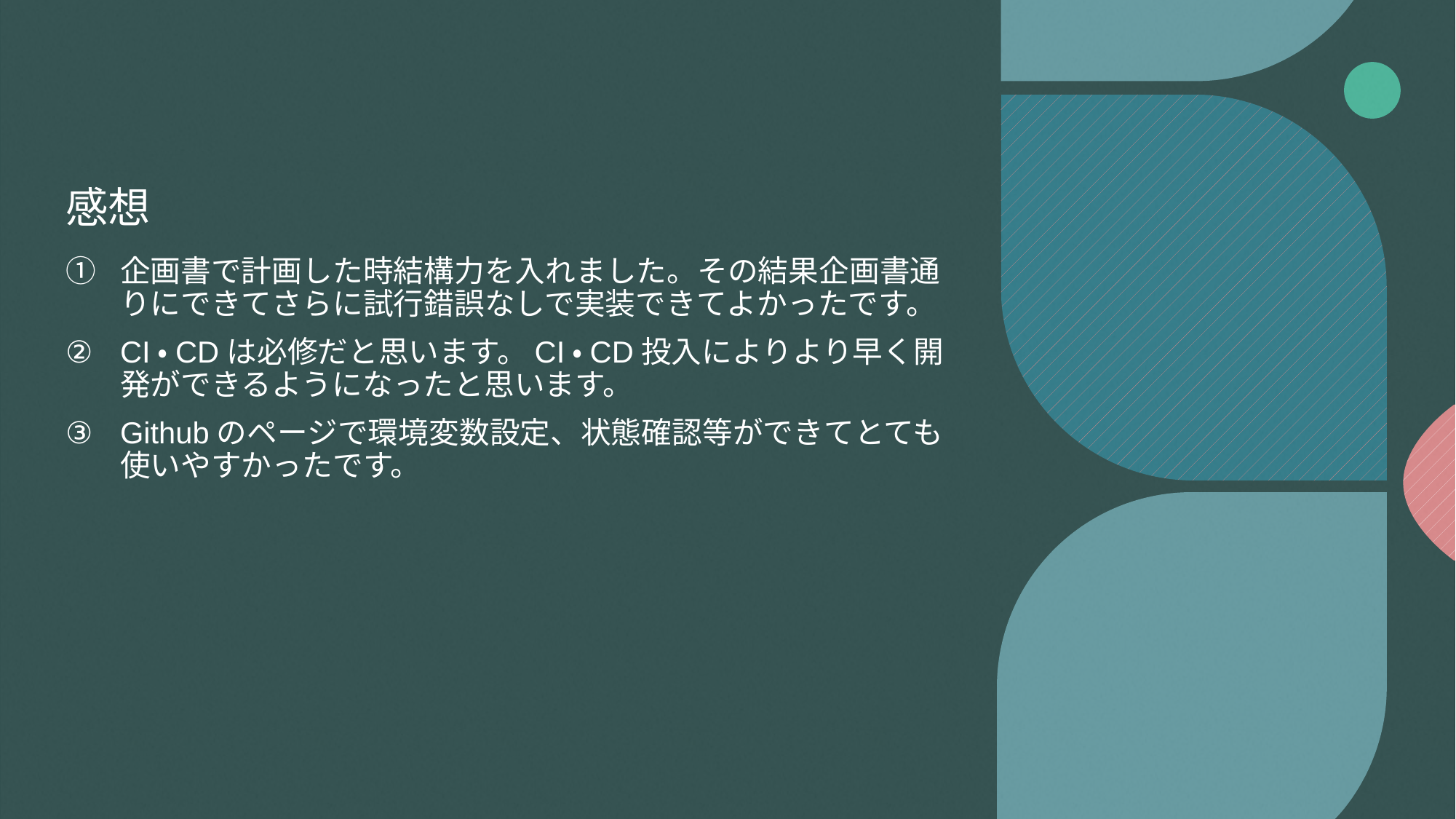

# 感想
企画書で計画した時結構力を入れました。その結果企画書通りにできてさらに試行錯誤なしで実装できてよかったです。
CI・CDは必修だと思います。CI・CD投入によりより早く開発ができるようになったと思います。
Githubのページで環境変数設定、状態確認等ができてとても使いやすかったです。